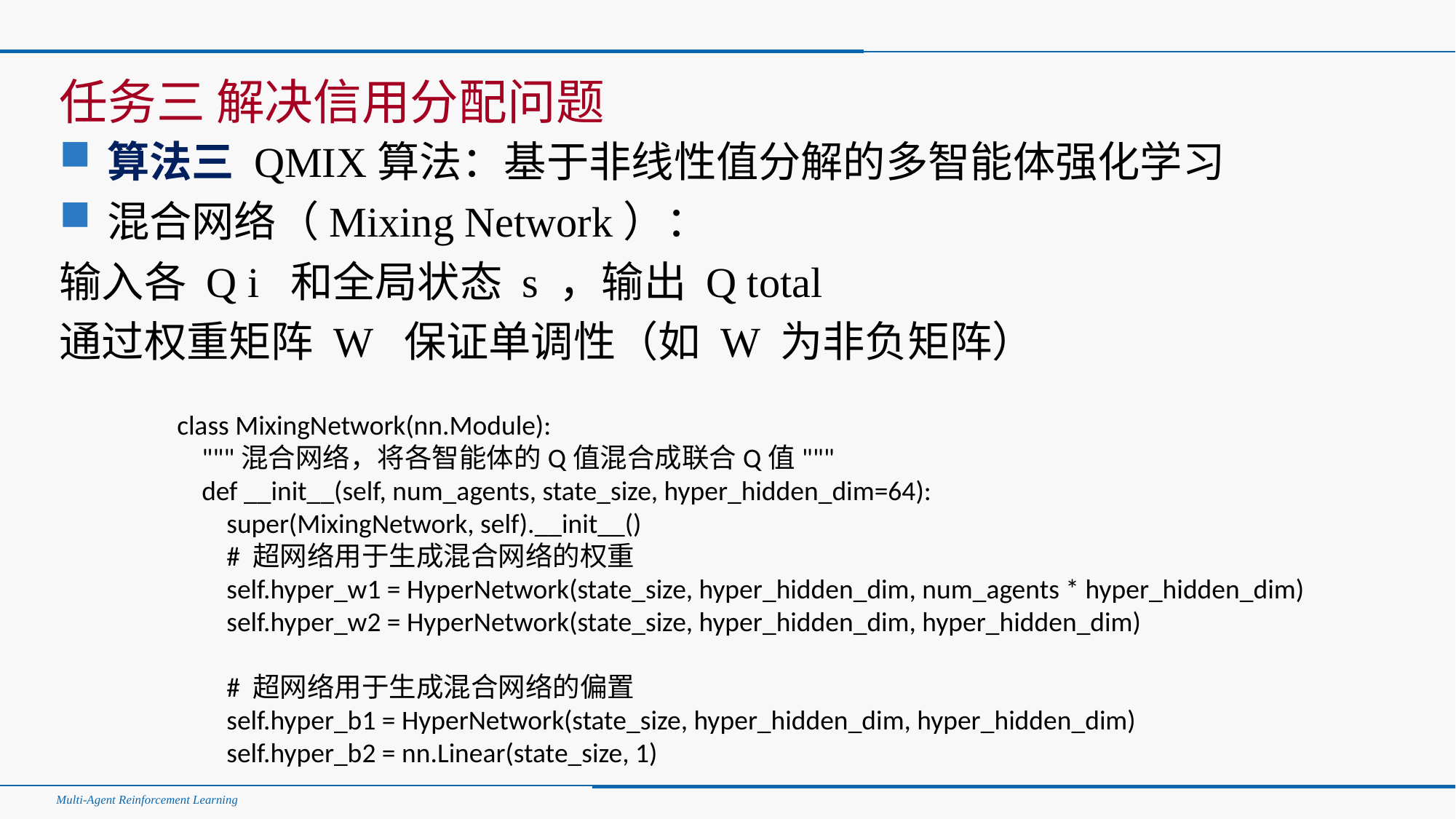

#
任务三 解决信用分配问题
算法三 QMIX算法：基于非线性值分解的多智能体强化学习
混合网络（Mixing Network）：
输入各 Q i ​ 和全局状态 s ，输出 Q total ​
通过权重矩阵 W  保证单调性（如 W 为非负矩阵）

class MixingNetwork(nn.Module):
    """混合网络，将各智能体的Q值混合成联合Q值"""
    def __init__(self, num_agents, state_size, hyper_hidden_dim=64):
        super(MixingNetwork, self).__init__()
        # 超网络用于生成混合网络的权重
        self.hyper_w1 = HyperNetwork(state_size, hyper_hidden_dim, num_agents * hyper_hidden_dim)
        self.hyper_w2 = HyperNetwork(state_size, hyper_hidden_dim, hyper_hidden_dim)

        # 超网络用于生成混合网络的偏置
        self.hyper_b1 = HyperNetwork(state_size, hyper_hidden_dim, hyper_hidden_dim)
        self.hyper_b2 = nn.Linear(state_size, 1)
63